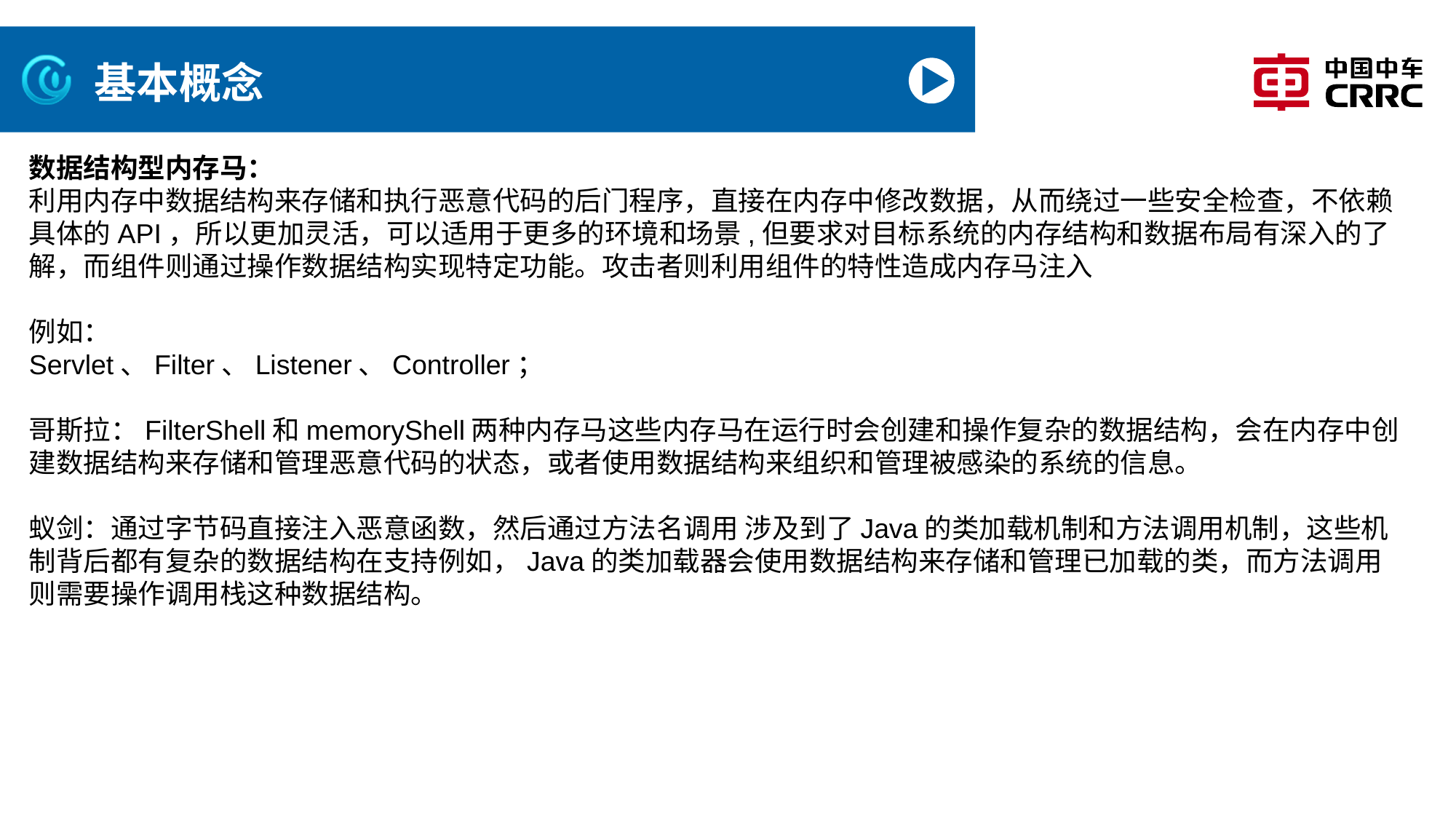

# 基本概念
数据结构型内存马：
利用内存中数据结构来存储和执行恶意代码的后门程序，直接在内存中修改数据，从而绕过一些安全检查，不依赖具体的API，所以更加灵活，可以适用于更多的环境和场景,但要求对目标系统的内存结构和数据布局有深入的了解，而组件则通过操作数据结构实现特定功能。攻击者则利用组件的特性造成内存马注入

例如：
Servlet、Filter、Listener、Controller；

哥斯拉：FilterShell和memoryShell两种内存马这些内存马在运行时会创建和操作复杂的数据结构，会在内存中创建数据结构来存储和管理恶意代码的状态，或者使用数据结构来组织和管理被感染的系统的信息。

蚁剑：通过字节码直接注入恶意函数，然后通过方法名调用 涉及到了Java的类加载机制和方法调用机制，这些机制背后都有复杂的数据结构在支持例如，Java的类加载器会使用数据结构来存储和管理已加载的类，而方法调用则需要操作调用栈这种数据结构。

6